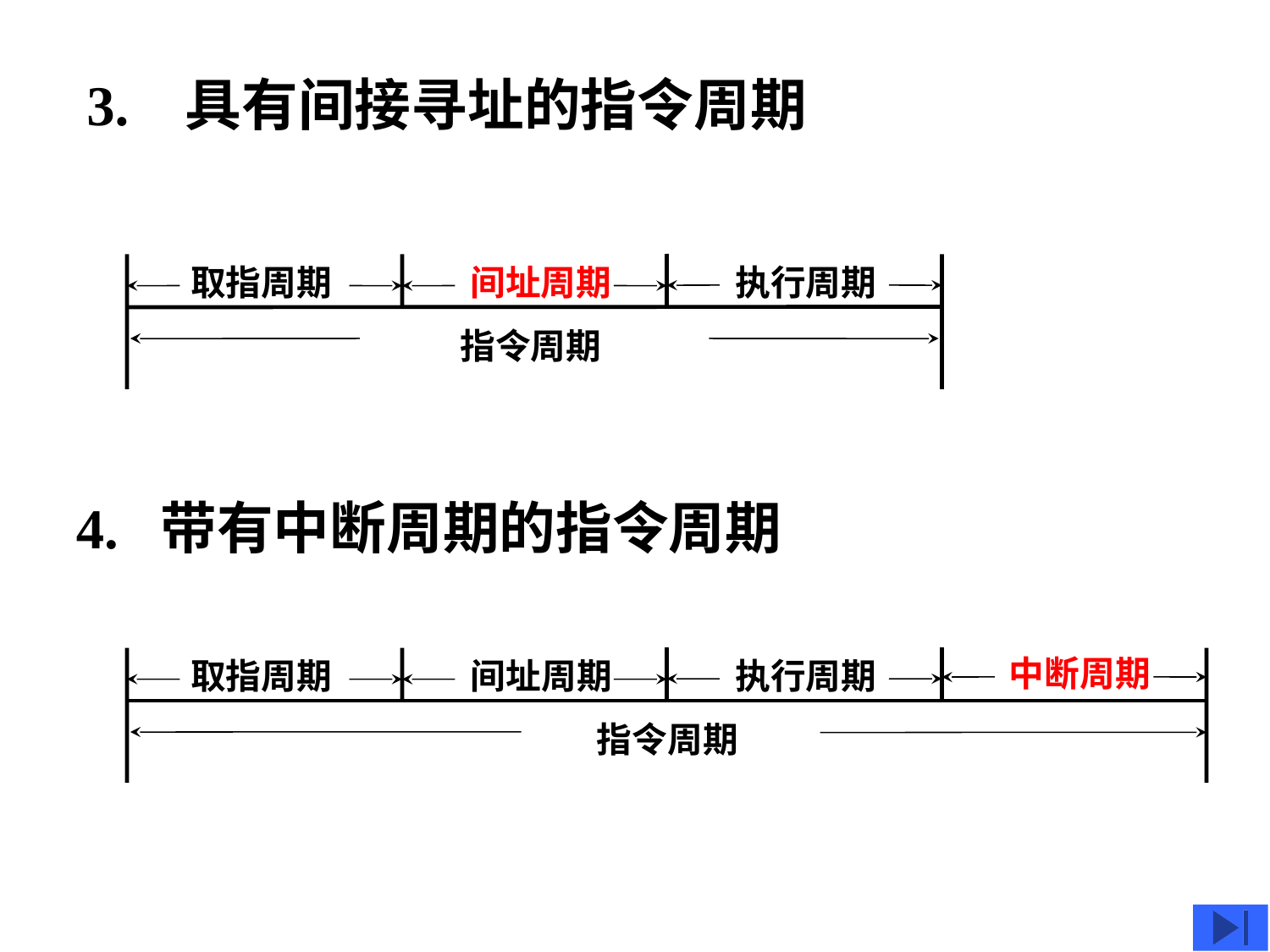

3.   具有间接寻址的指令周期
取指周期

执行周期

间址周期

指令周期

4.  带有中断周期的指令周期
中断周期
取指周期

执行周期

间址周期

指令周期